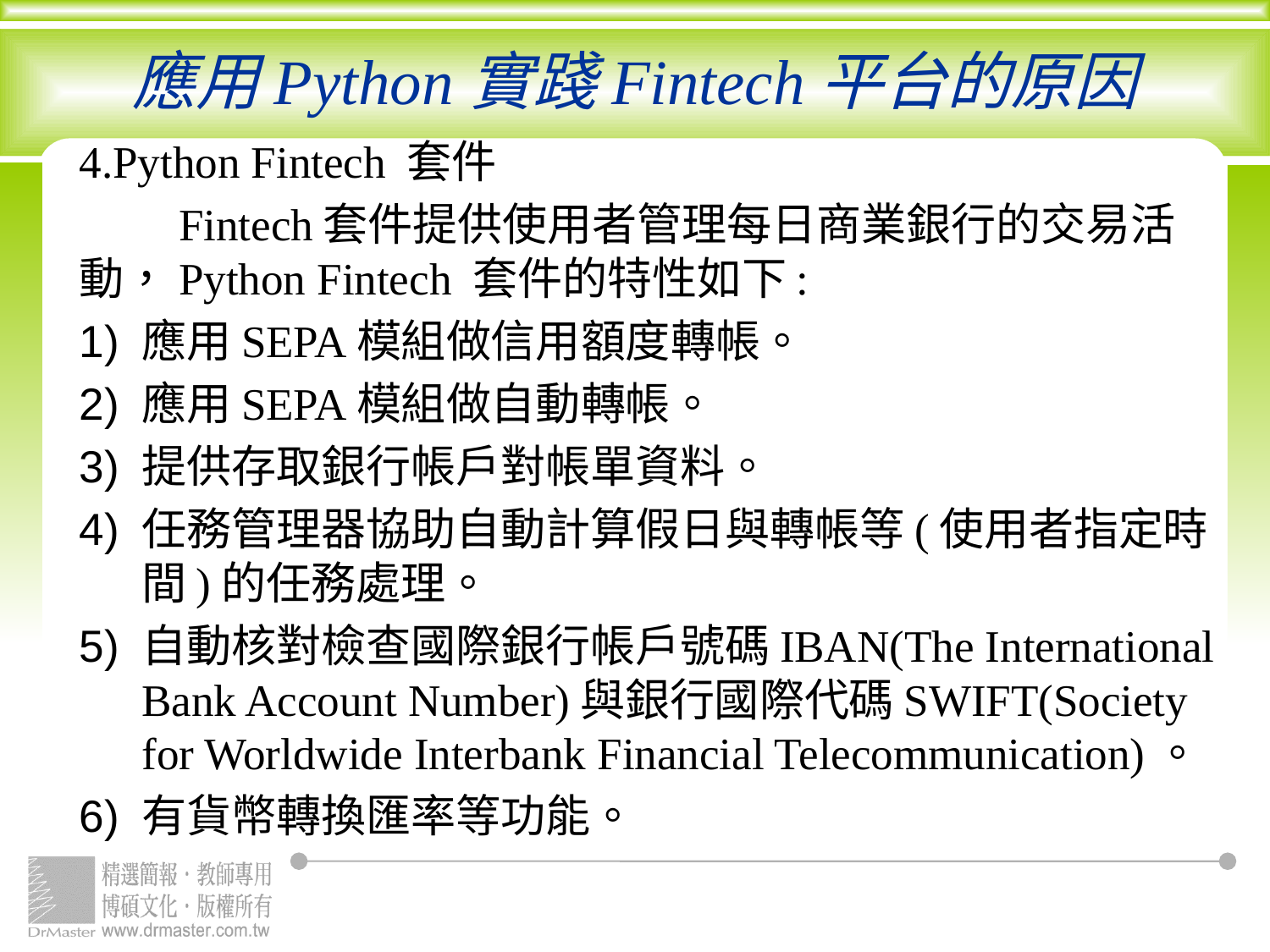

# 應用Python實踐Fintech平台的原因
4.Python Fintech 套件
　　Fintech套件提供使用者管理每日商業銀行的交易活動，Python Fintech 套件的特性如下:
應用SEPA模組做信用額度轉帳。
應用SEPA模組做自動轉帳。
提供存取銀行帳戶對帳單資料。
任務管理器協助自動計算假日與轉帳等(使用者指定時間)的任務處理。
自動核對檢查國際銀行帳戶號碼IBAN(The International Bank Account Number)與銀行國際代碼SWIFT(Society for Worldwide Interbank Financial Telecommunication)。
有貨幣轉換匯率等功能。